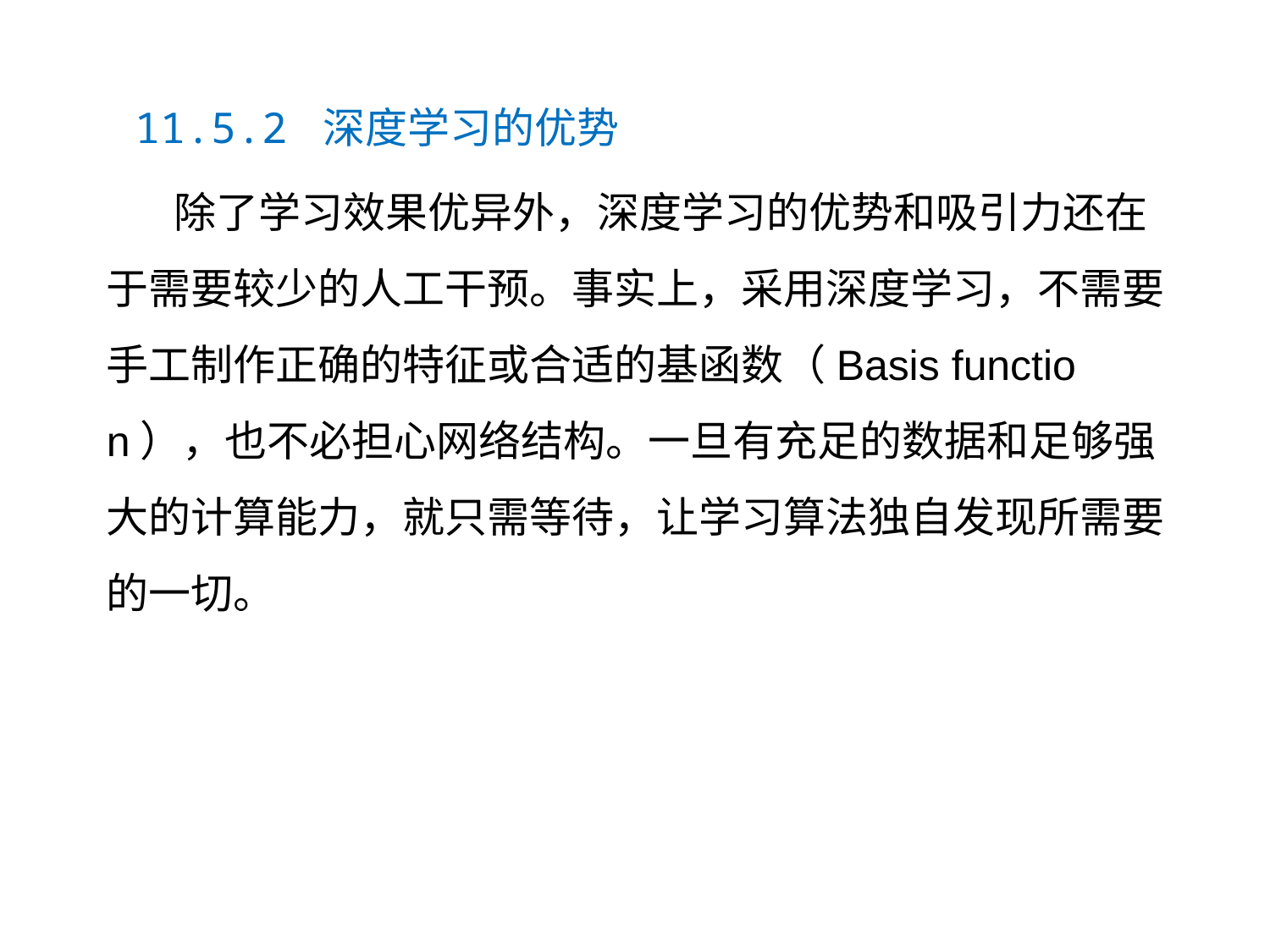

11.5.2 深度学习的优势
           除了学习效果优异外，深度学习的优势和吸引力还在于需要较少的人工干预。事实上，采用深度学习，不需要手工制作正确的特征或合适的基函数（Basis function），也不必担心网络结构。一旦有充足的数据和足够强大的计算能力，就只需等待，让学习算法独自发现所需要的一切。